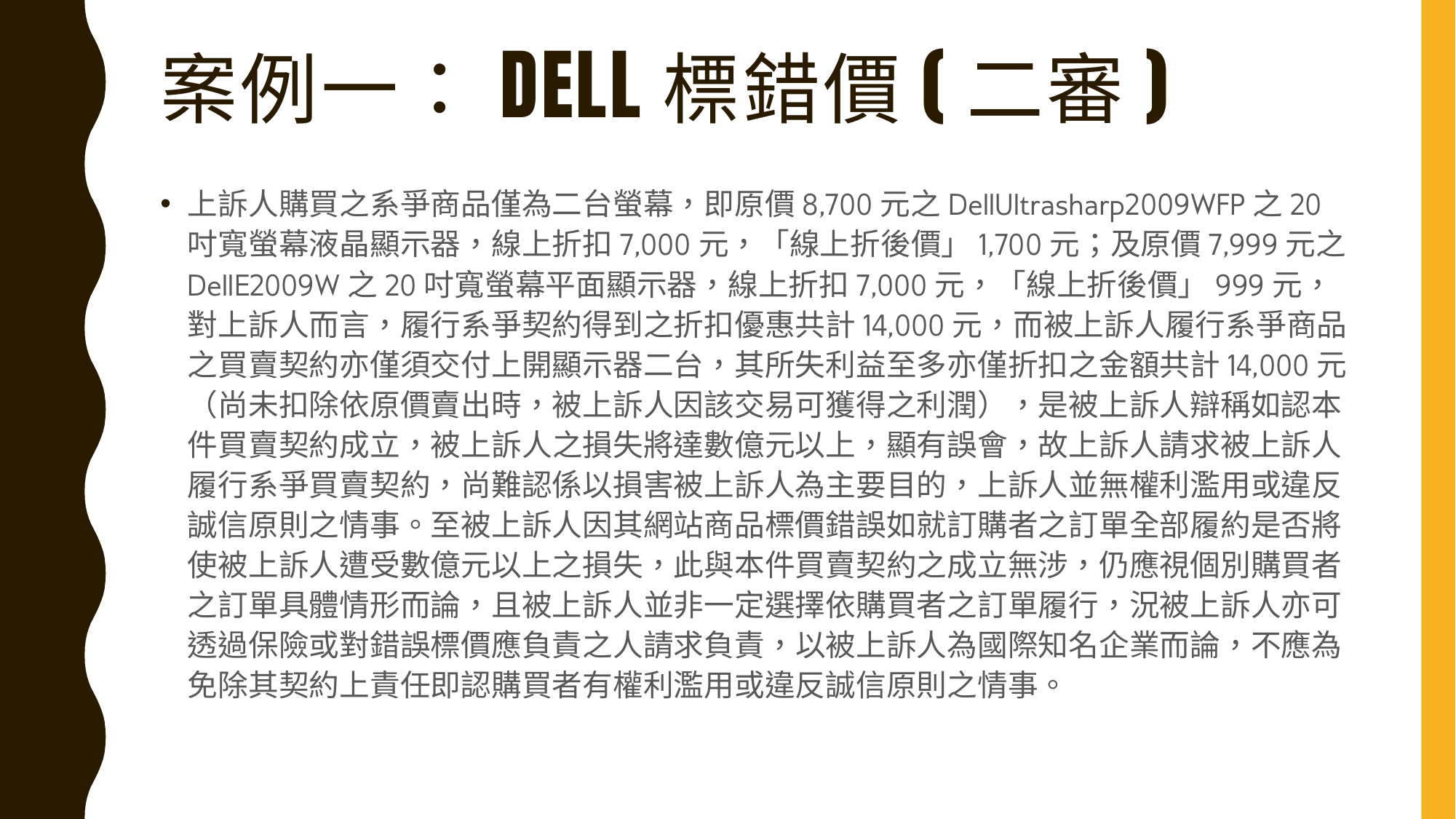

# 案例一：dell標錯價(二審)
上訴人購買之系爭商品僅為二台螢幕，即原價8,700元之DellUltrasharp2009WFP之20吋寬螢幕液晶顯示器，線上折扣7,000元，「線上折後價」1,700元；及原價7,999元之DellE2009W之20吋寬螢幕平面顯示器，線上折扣7,000元，「線上折後價」999元，對上訴人而言，履行系爭契約得到之折扣優惠共計14,000元，而被上訴人履行系爭商品之買賣契約亦僅須交付上開顯示器二台，其所失利益至多亦僅折扣之金額共計14,000元（尚未扣除依原價賣出時，被上訴人因該交易可獲得之利潤），是被上訴人辯稱如認本件買賣契約成立，被上訴人之損失將達數億元以上，顯有誤會，故上訴人請求被上訴人履行系爭買賣契約，尚難認係以損害被上訴人為主要目的，上訴人並無權利濫用或違反誠信原則之情事。至被上訴人因其網站商品標價錯誤如就訂購者之訂單全部履約是否將使被上訴人遭受數億元以上之損失，此與本件買賣契約之成立無涉，仍應視個別購買者之訂單具體情形而論，且被上訴人並非一定選擇依購買者之訂單履行，況被上訴人亦可透過保險或對錯誤標價應負責之人請求負責，以被上訴人為國際知名企業而論，不應為免除其契約上責任即認購買者有權利濫用或違反誠信原則之情事。